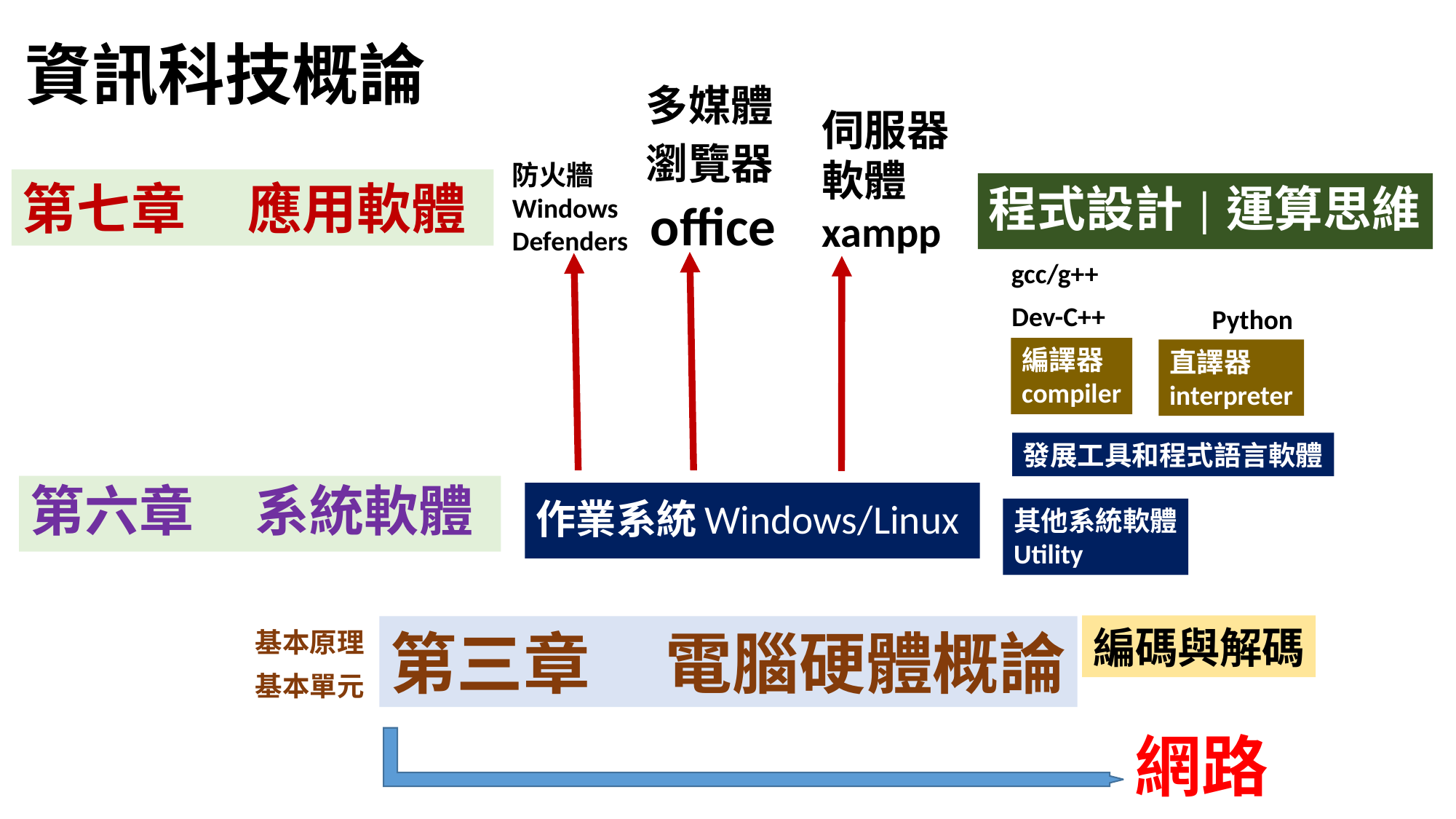

資訊科技概論
多媒體
伺服器軟體
xampp
瀏覽器
防火牆
Windows
Defenders
第七章     應用軟體
程式設計|運算思維
office
gcc/g++
Dev-C++
Python
編譯器
compiler
直譯器
interpreter

發展工具和程式語言軟體
# 第六章     系統軟體
作業系統Windows/Linux
其他系統軟體
Utility
編碼與解碼
第三章     電腦硬體概論
基本原理
基本單元
網路